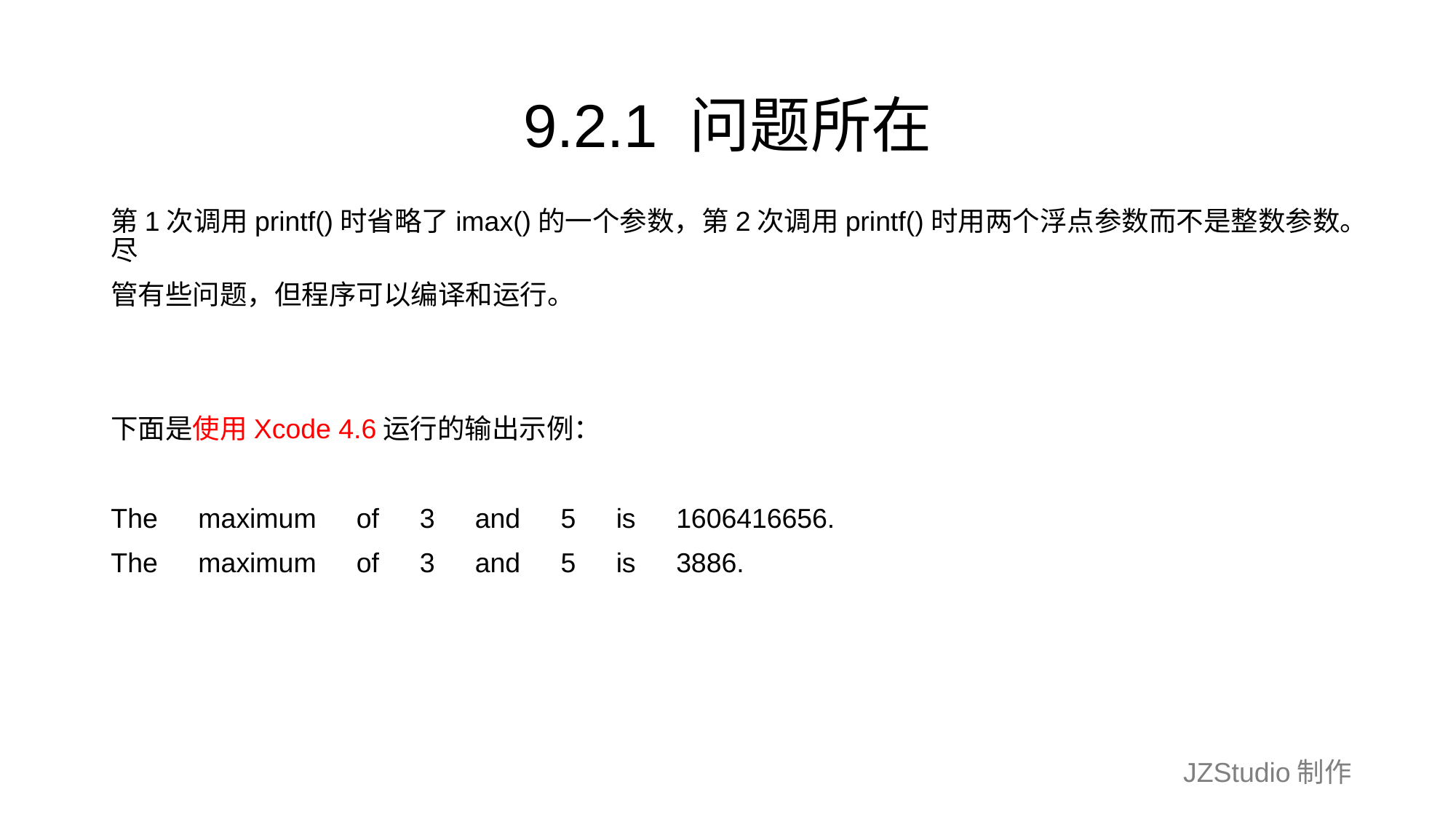

# 9.2.1 问题所在
第1次调用printf()时省略了imax()的一个参数，第2次调用printf()时用两个浮点参数而不是整数参数。尽
管有些问题，但程序可以编译和运行。

下面是使用Xcode 4.6运行的输出示例：

The　maximum　of　3　and　5　is　1606416656.
The　maximum　of　3　and　5　is　3886.